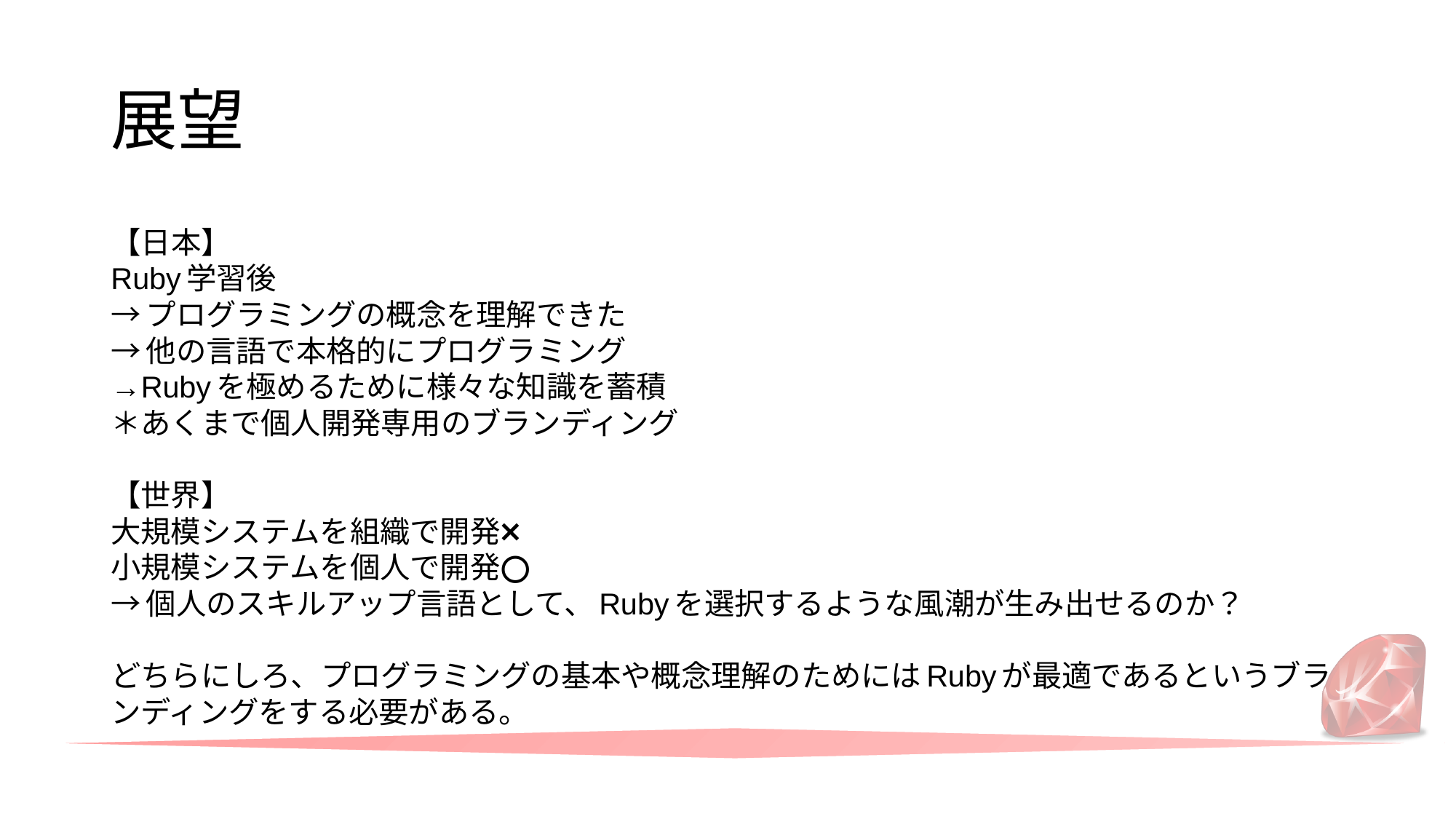

# 展望
【日本】
Ruby学習後
→プログラミングの概念を理解できた
→他の言語で本格的にプログラミング
→Rubyを極めるために様々な知識を蓄積
＊あくまで個人開発専用のブランディング

【世界】
大規模システムを組織で開発❌
小規模システムを個人で開発⭕️
→個人のスキルアップ言語として、Rubyを選択するような風潮が生み出せるのか？

どちらにしろ、プログラミングの基本や概念理解のためにはRubyが最適であるというブランディングをする必要がある。